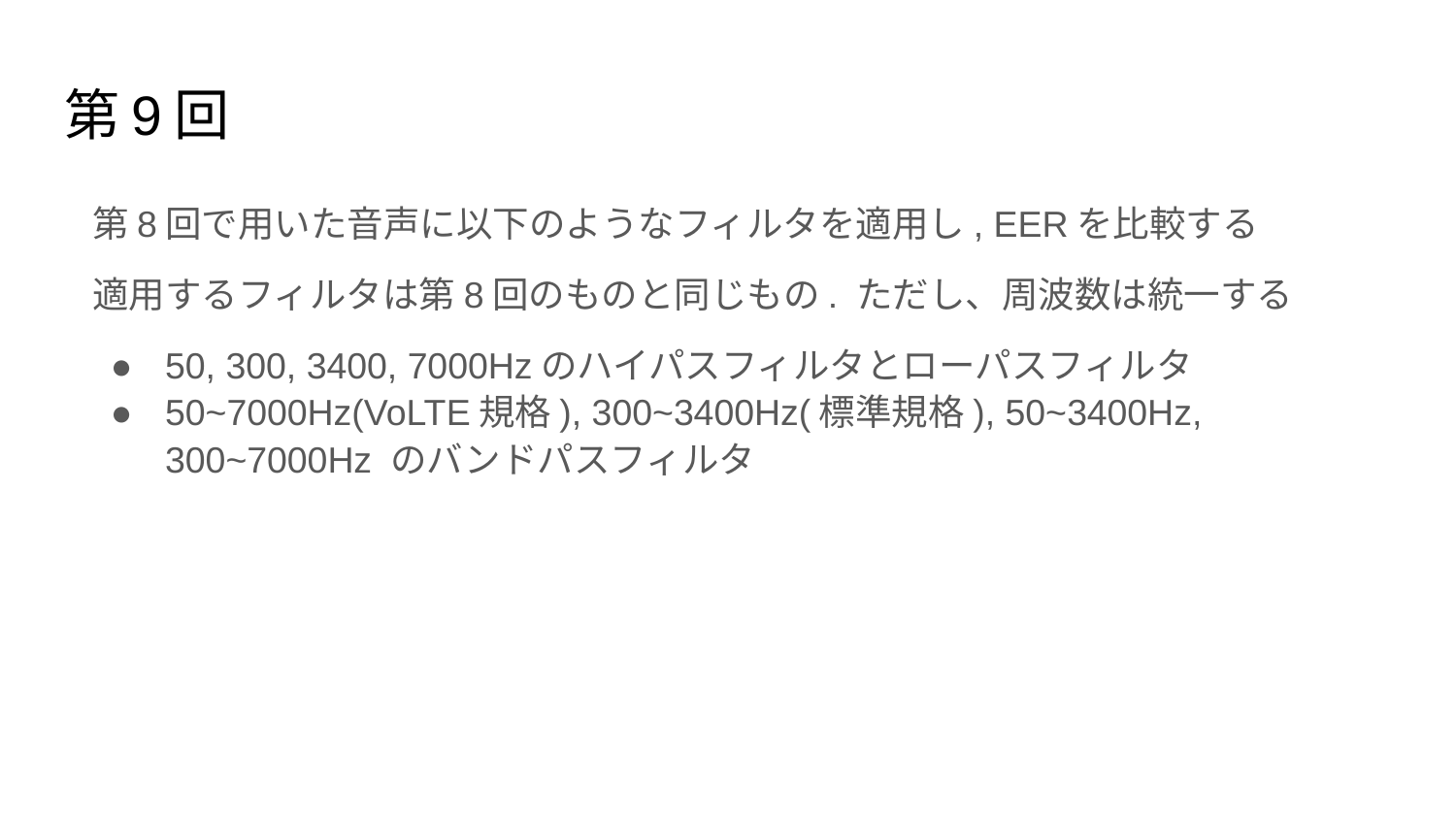

# 第9回
第8回で用いた音声に以下のようなフィルタを適用し, EERを比較する
適用するフィルタは第8回のものと同じもの. ただし、周波数は統一する
50, 300, 3400, 7000Hzのハイパスフィルタとローパスフィルタ
50~7000Hz(VoLTE規格), 300~3400Hz(標準規格), 50~3400Hz, 300~7000Hz のバンドパスフィルタ